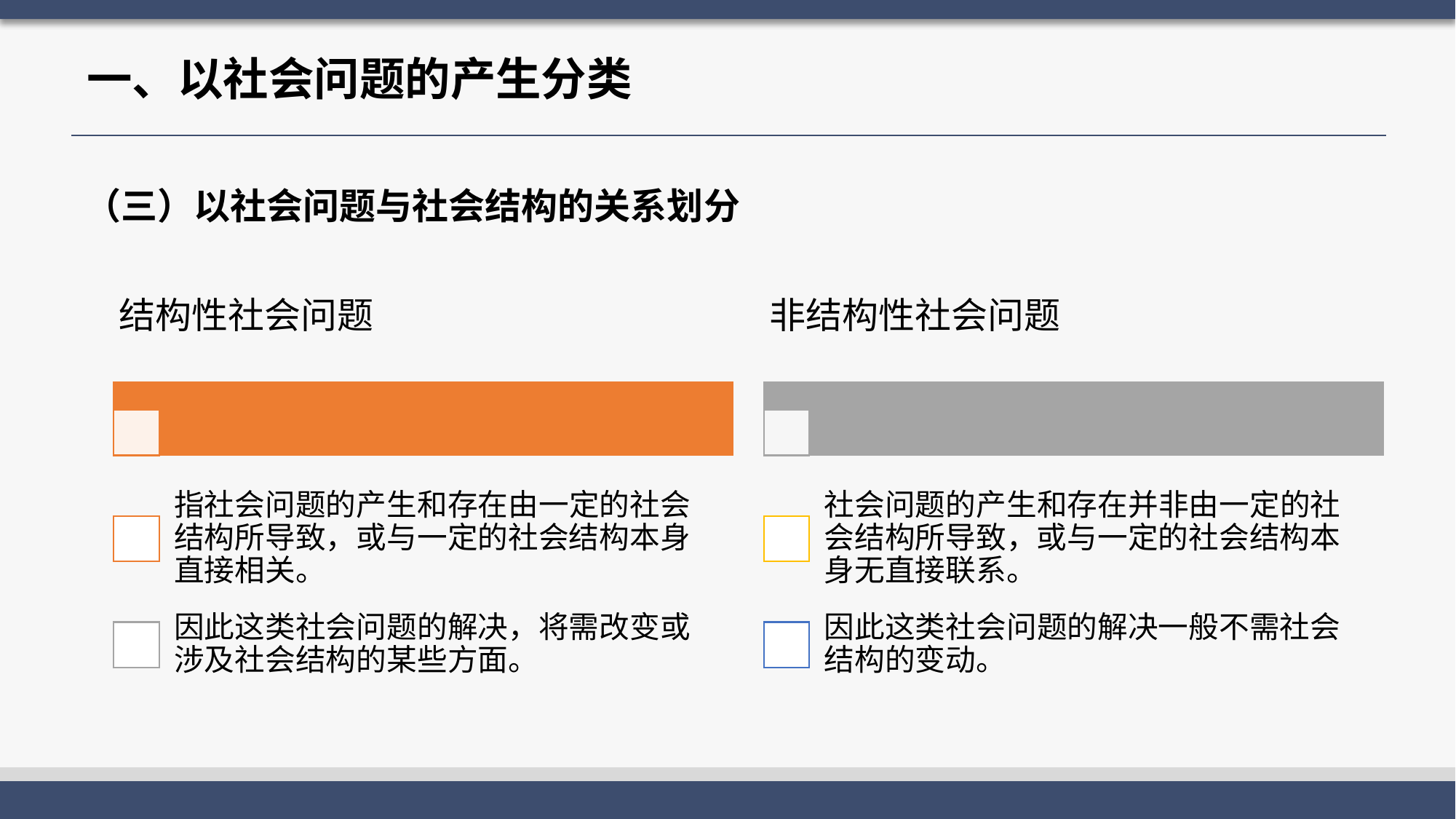

# 一、以社会问题的产生分类

（三）以社会问题与社会结构的关系划分

结构性社会问题
指社会问题的产生和存在由一定的社会结构所导致，或与一定的社会结构本身直接相关。
因此这类社会问题的解决，将需改变或涉及社会结构的某些方面。
非结构性社会问题
社会问题的产生和存在并非由一定的社会结构所导致，或与一定的社会结构本身无直接联系。
因此这类社会问题的解决一般不需社会结构的变动。